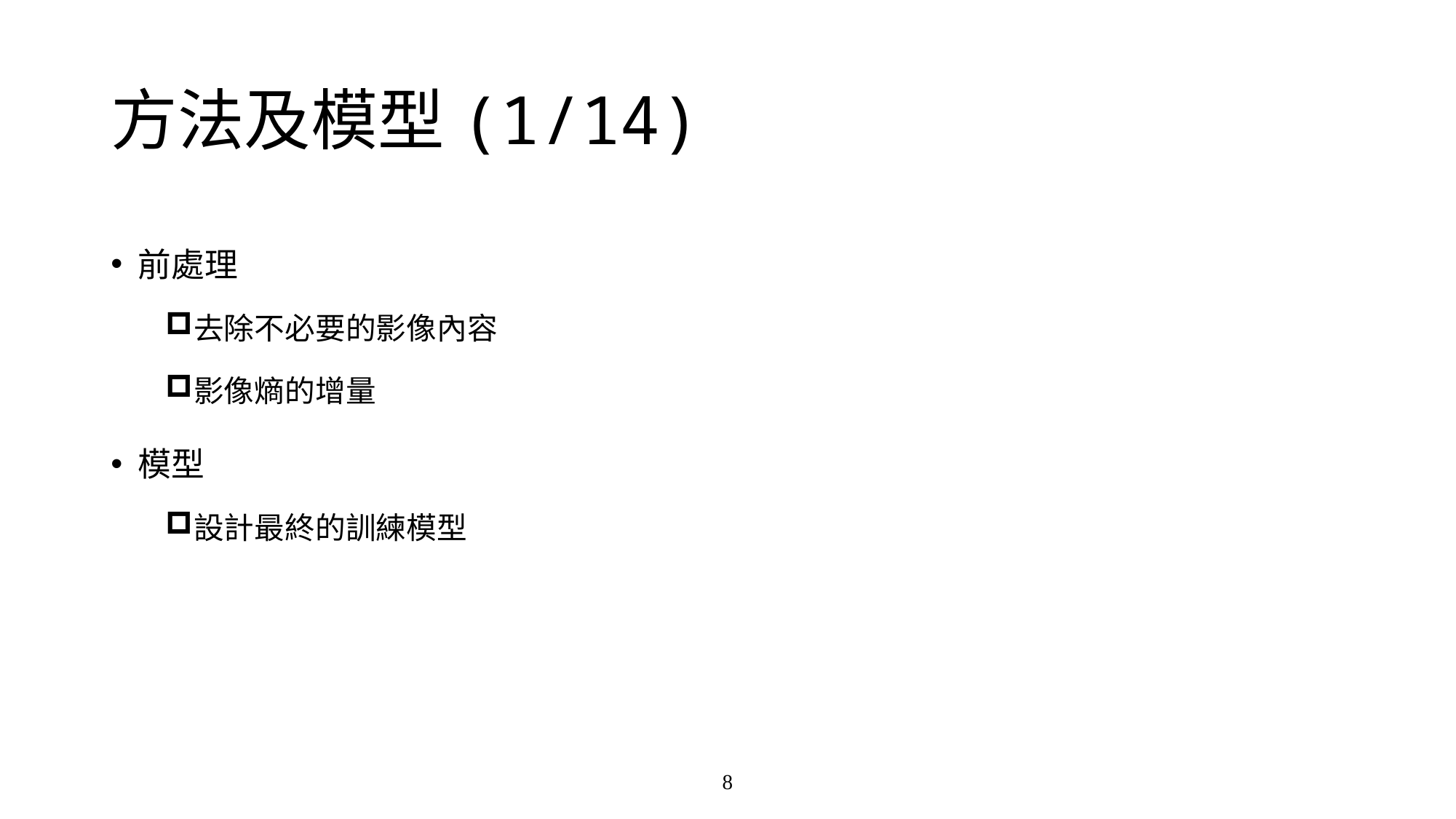

# 方法及模型(1/14)
前處理
去除不必要的影像內容
影像熵的增量
模型
設計最終的訓練模型
8